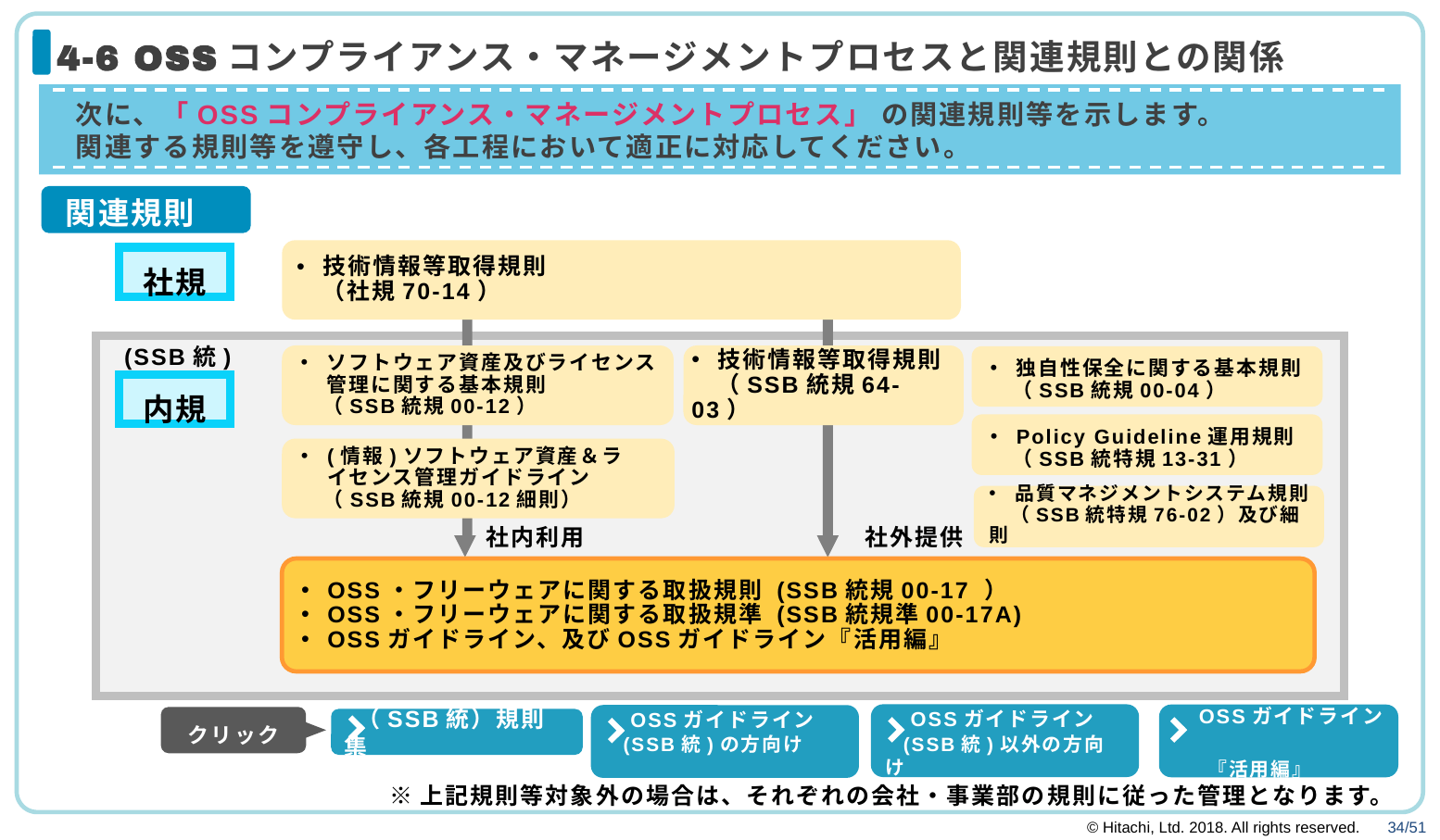

# 4-6 OSSコンプライアンス・マネージメントプロセスと関連規則との関係

次に、「OSSコンプライアンス・マネージメントプロセス」 の関連規則等を示します。
関連する規則等を遵守し、各工程において適正に対応してください。
関連規則等

技術情報等取得規則
　（社規70-14）
社規

(SSB統)
ソフトウェア資産及びライセンス管理に関する基本規則
　（SSB統規00-12）

独自性保全に関する基本規則
　（SSB統規00-04）
技術情報等取得規則
　（SSB統規64-03）
内規

Policy Guideline運用規則
　（SSB統特規13-31）
(情報)ソフトウェア資産＆ライセンス管理ガイドライン
　（SSB統規00-12細則）

品質マネジメントシステム規則
　（SSB統特規76-02）及び細則
社内利用
社外提供

OSS・フリーウェアに関する取扱規則 (SSB統規00-17 ）
OSS・フリーウェアに関する取扱規準 (SSB統規準00-17A)
OSSガイドライン、及びOSSガイドライン『活用編』
   OSSガイドライン
  (SSB統)以外の方向け

   OSSガイドライン
  　『活用編』

   OSSガイドライン
  (SSB統)の方向け

クリック

 （SSB統）規則集

※上記規則等対象外の場合は、それぞれの会社・事業部の規則に従った管理となります。
（SSB統）規則集
http://webguard.itg.hitachi.co.jp/kisoku/
・(SSB統)の方はこちら
http://www.itg.hitachi.co.jp/property/gi/pg/oss.html
・(SSB統)以外の方はこちら
http://www.itg.hitachi.co.jp/property/gi/pg_grp/oss.html
・OSSガイドライン『活用編』
http://www.itg.hitachi.co.jp/oss/knowledge/index.html#guideline
※上記規則等対象外の場合は、それぞれの会社・事業部の規則に従った管理となります。